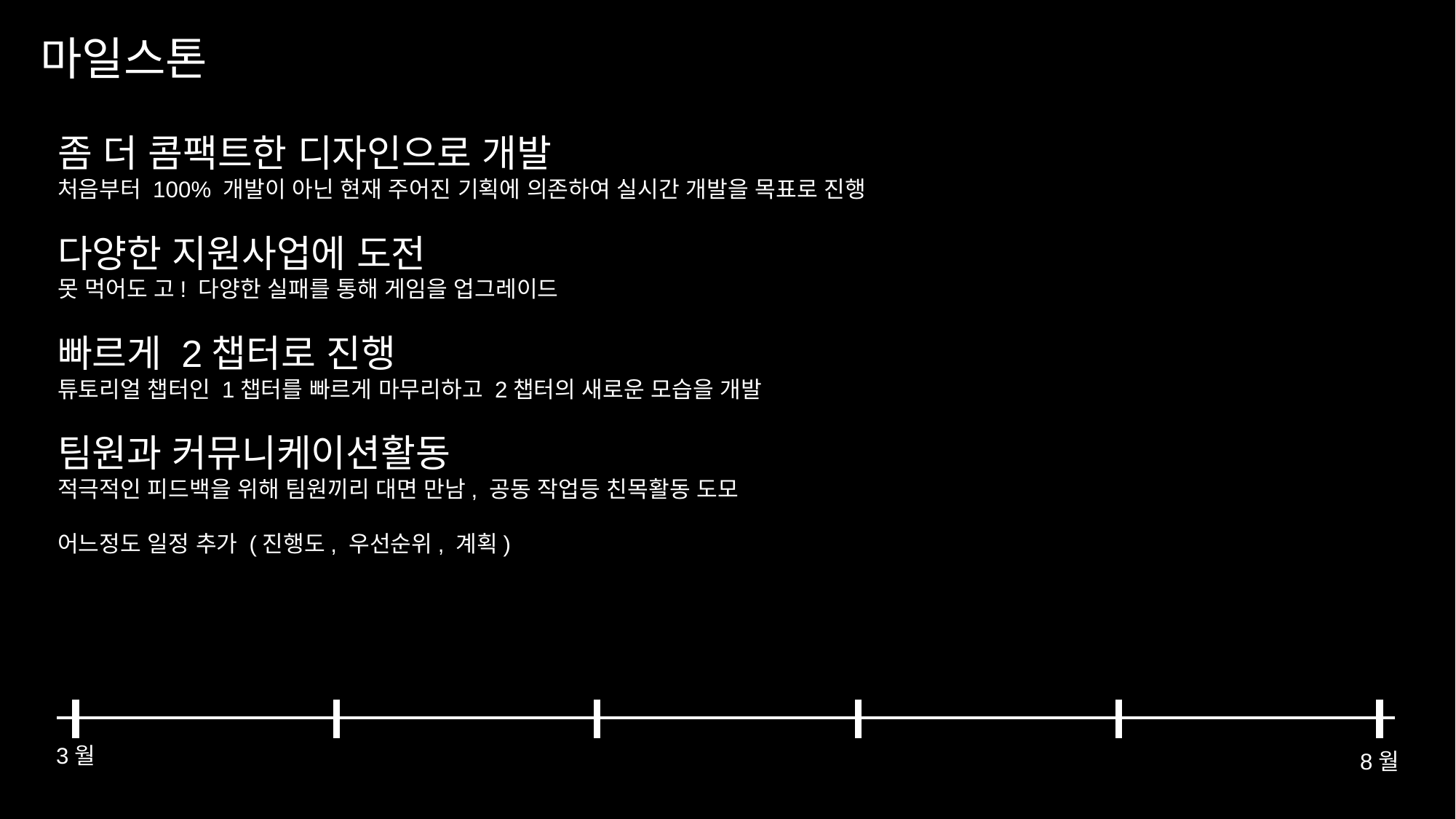

마일스톤
좀 더 콤팩트한 디자인으로 개발
처음부터 100% 개발이 아닌 현재 주어진 기획에 의존하여 실시간 개발을 목표로 진행

다양한 지원사업에 도전
못 먹어도 고! 다양한 실패를 통해 게임을 업그레이드

빠르게 2챕터로 진행
튜토리얼 챕터인 1챕터를 빠르게 마무리하고 2챕터의 새로운 모습을 개발

팀원과 커뮤니케이션활동
적극적인 피드백을 위해 팀원끼리 대면 만남, 공동 작업등 친목활동 도모

어느정도 일정 추가 (진행도, 우선순위, 계획)
3월
8월